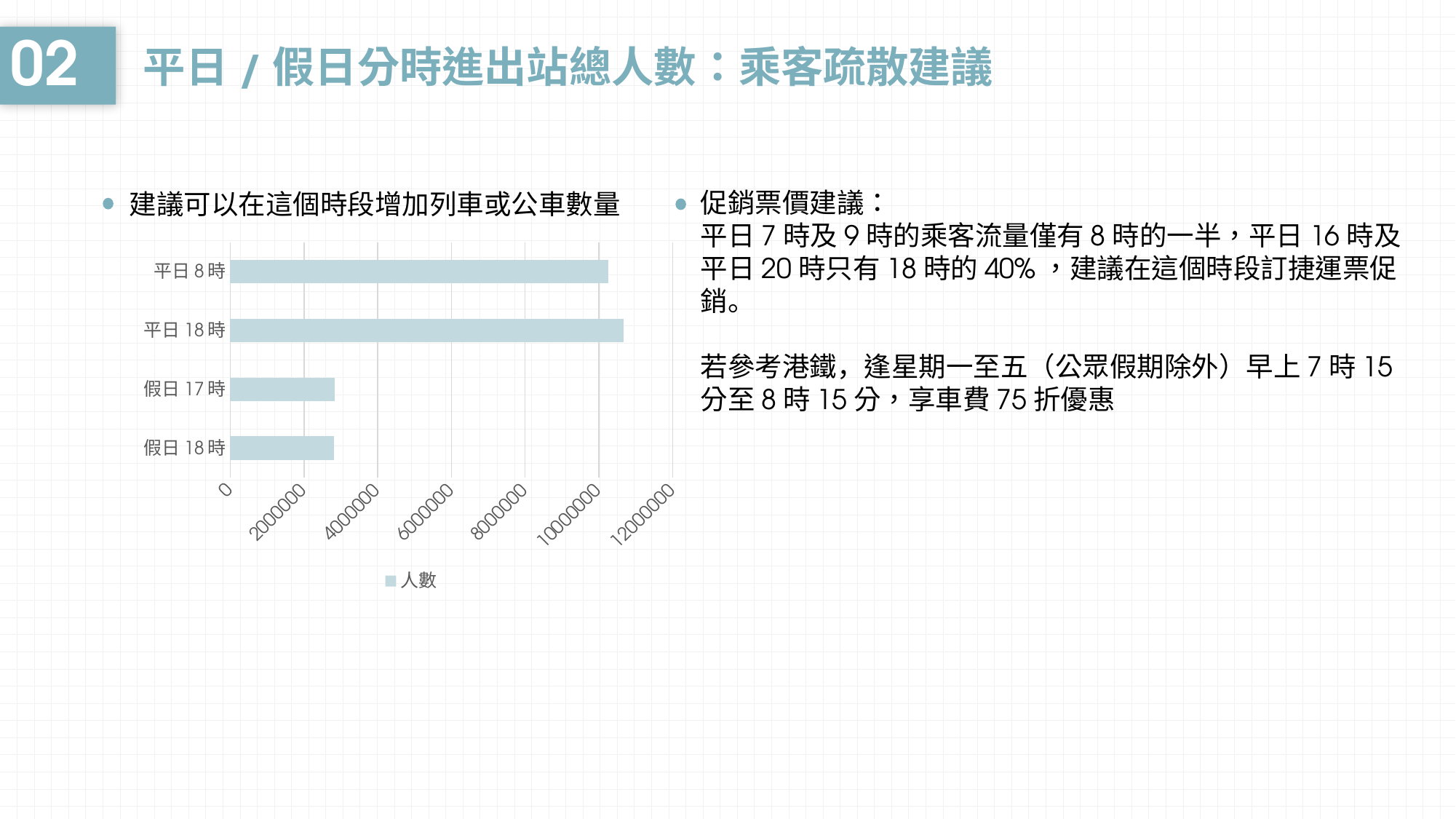

02
平日/假日分時進出站總人數：乘客疏散建議
促銷票價建議：
平日7時及9時的乘客流量僅有8時的一半，平日16時及平日20時只有18時的40%，建議在這個時段訂捷運票促銷。

若參考港鐵，逢星期一至五（公眾假期除外）早上7時15分至8時15分，享車費75折優惠
建議可以在這個時段增加列車或公車數量

### Chart

| Category | 人數 |
|---|---|
| 假日18時 | 2812372.0 |
| 假日17時 | 2833432.0 |
| 平日18時 | 10666988.0 |
| 平日8時 | 10266040.0 |